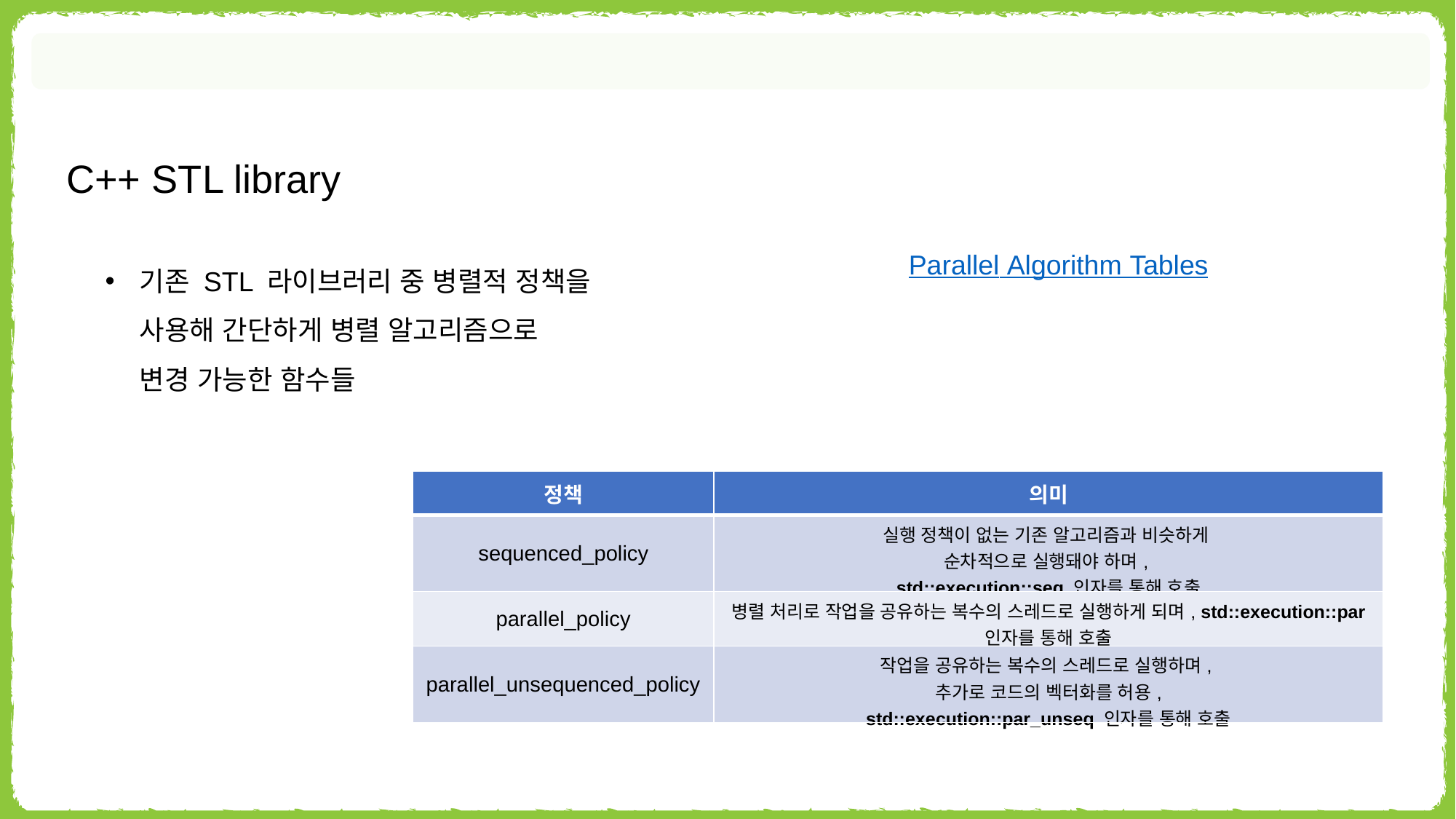

C++ STL library
기존 STL 라이브러리 중 병렬적 정책을 사용해 간단하게 병렬 알고리즘으로
변경 가능한 함수들
Parallel Algorithm Tables
| 정책 | 의미 |
| --- | --- |
| sequenced\_policy | 실행 정책이 없는 기존 알고리즘과 비슷하게 순차적으로 실행돼야 하며, std::execution::seq 인자를 통해 호출 |
| parallel\_policy | 병렬 처리로 작업을 공유하는 복수의 스레드로 실행하게 되며, std::execution::par 인자를 통해 호출 |
| parallel\_unsequenced\_policy | 작업을 공유하는 복수의 스레드로 실행하며, 추가로 코드의 벡터화를 허용, std::execution::par\_unseq 인자를 통해 호출 |